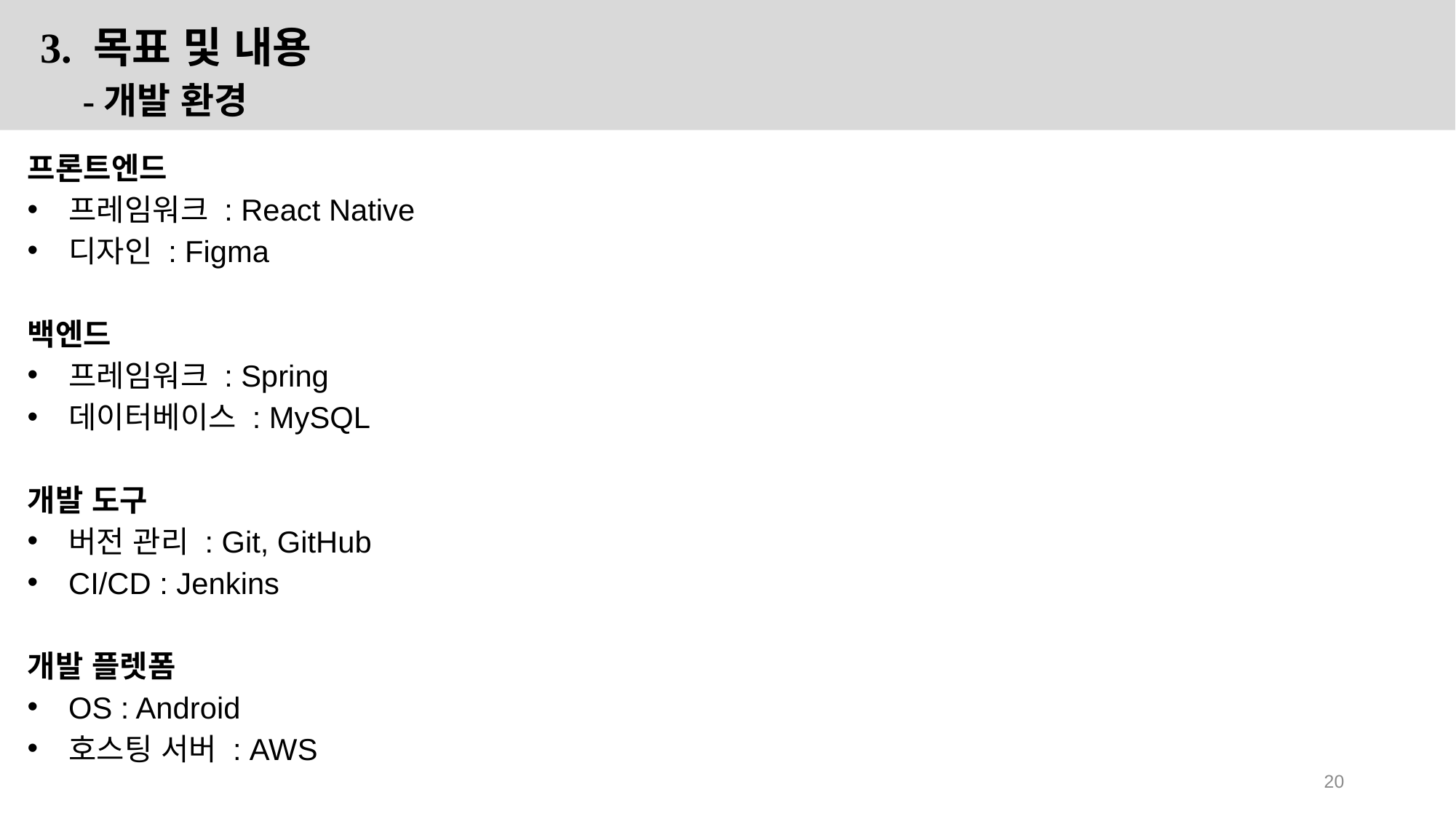

3. 목표 및 내용
    -개발 환경
프론트엔드
프레임워크 : React Native
디자인 : Figma

백엔드
프레임워크 : Spring
데이터베이스 : MySQL

개발 도구
버전 관리 : Git, GitHub
CI/CD : Jenkins

개발 플렛폼
OS : Android
호스팅 서버 : AWS
20